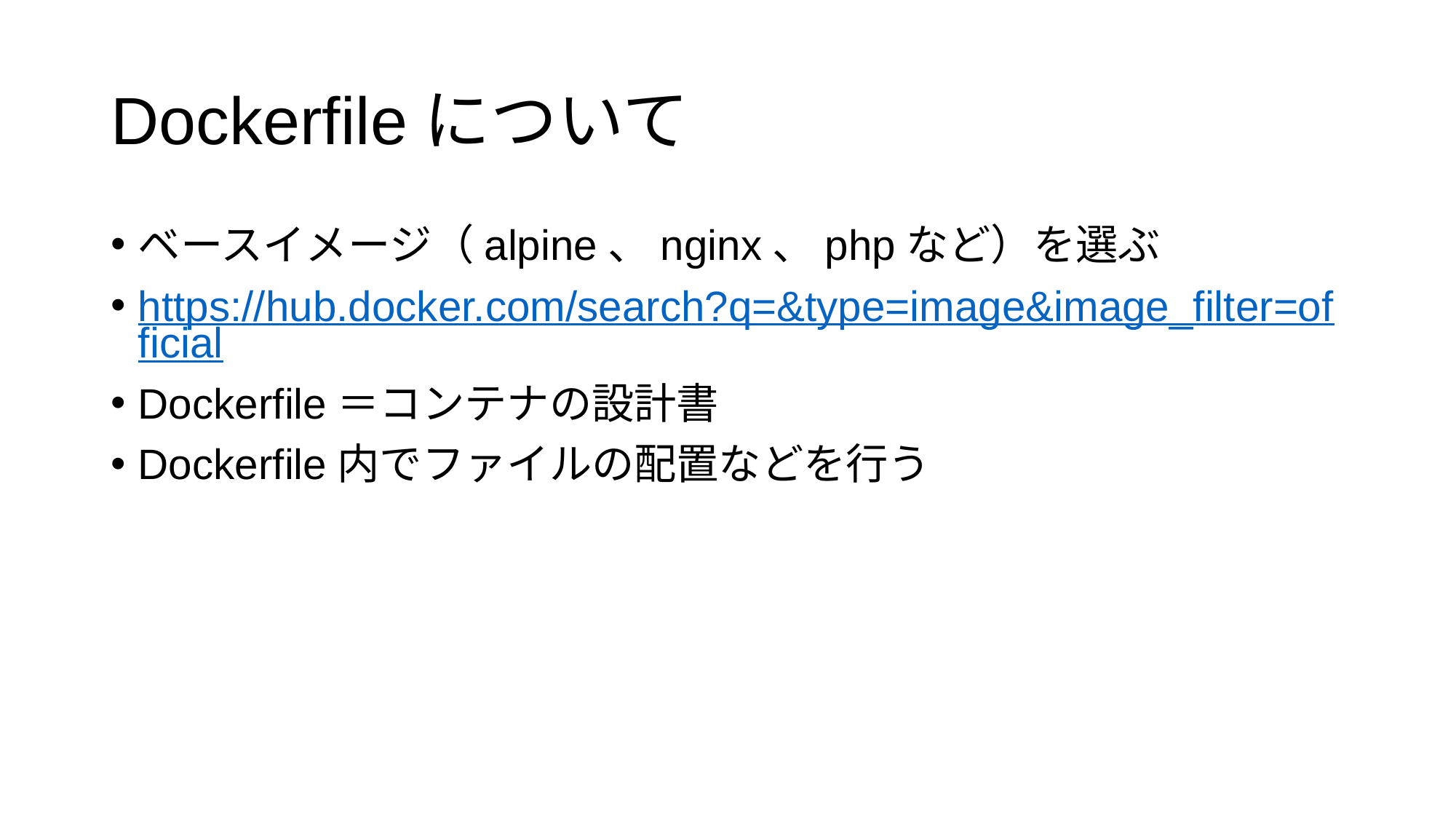

# Dockerfileについて
ベースイメージ（alpine、nginx、phpなど）を選ぶ
https://hub.docker.com/search?q=&type=image&image_filter=official
Dockerfile＝コンテナの設計書
Dockerfile内でファイルの配置などを行う